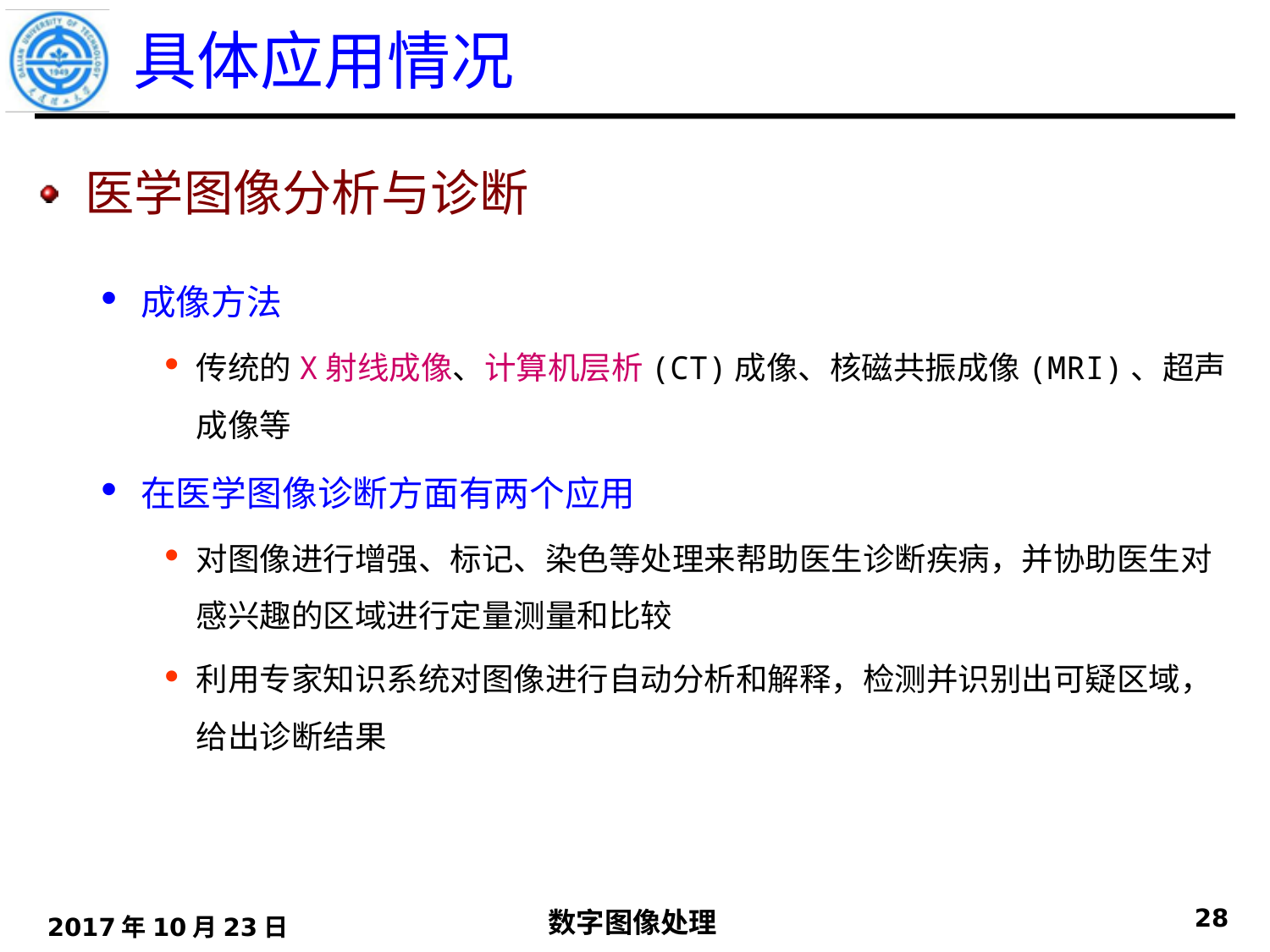

# 具体应用情况
医学图像分析与诊断
成像方法
传统的X射线成像、计算机层析(CT)成像、核磁共振成像(MRI)、超声成像等
在医学图像诊断方面有两个应用
对图像进行增强、标记、染色等处理来帮助医生诊断疾病，并协助医生对感兴趣的区域进行定量测量和比较
利用专家知识系统对图像进行自动分析和解释，检测并识别出可疑区域，给出诊断结果